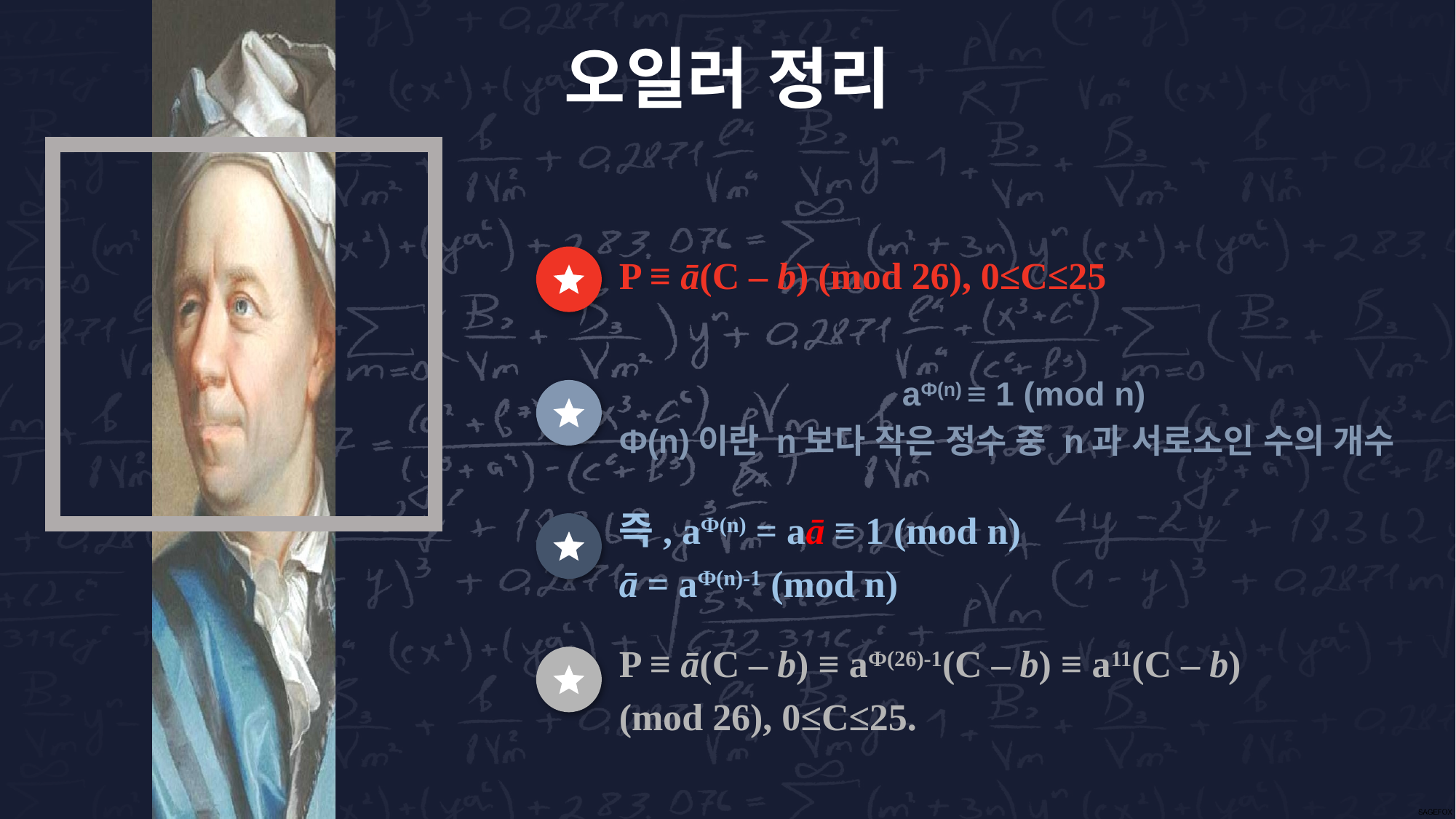

오일러 정리

P ≡ ā(C – b) (mod 26), 0≤C≤25
aФ(n) ≡ 1 (mod n)
Ф(n)이란 n보다 작은 정수 중 n과 서로소인 수의 개수

즉, aФ(n) = aā ≡ 1 (mod n)
ā = aФ(n)-1 (mod n)

P ≡ ā(C – b) ≡ aФ(26)-1(C – b) ≡ a11(C – b)
(mod 26), 0≤C≤25.